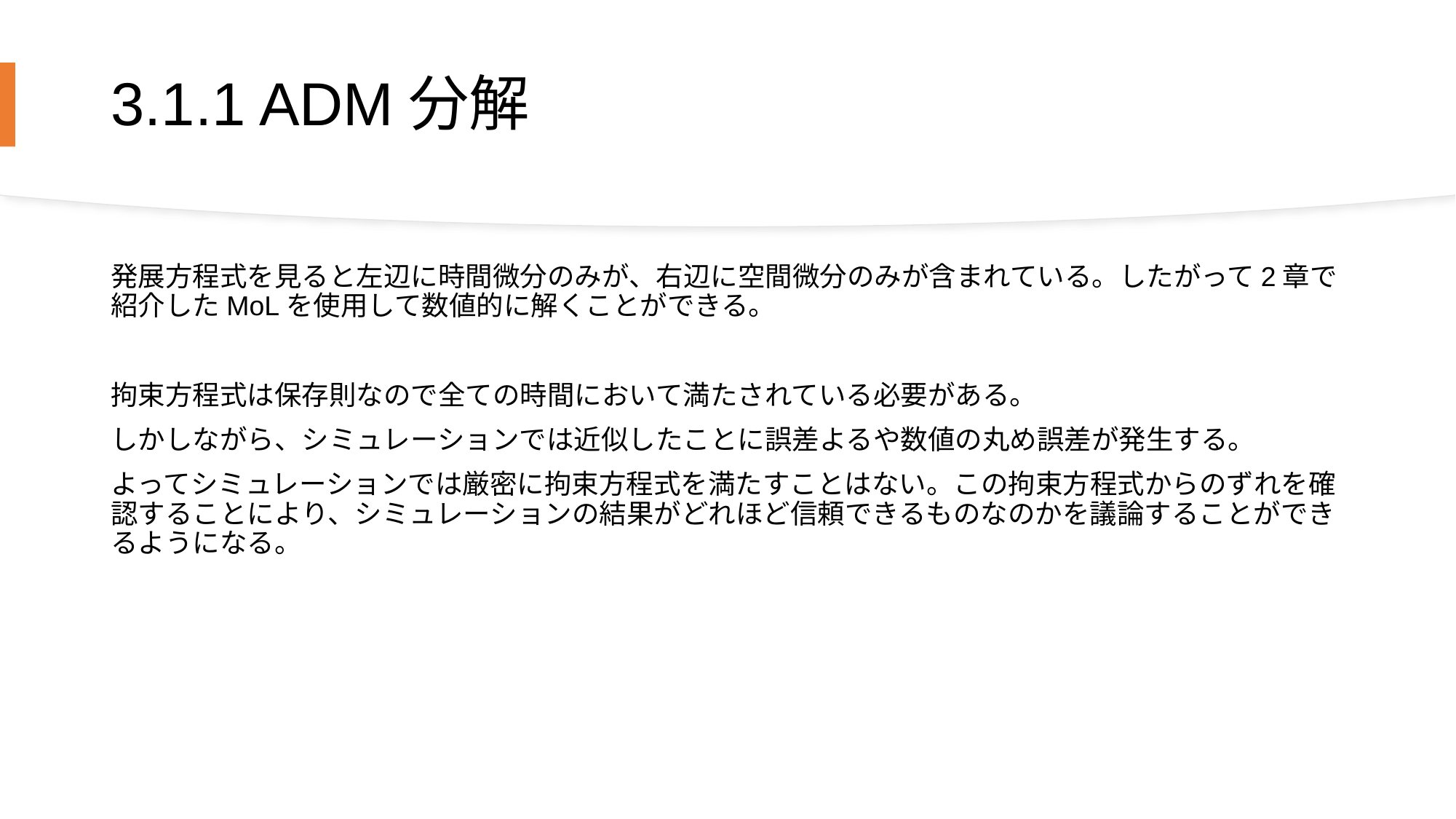

# 3.1.1 ADM分解

発展方程式を見ると左辺に時間微分のみが、右辺に空間微分のみが含まれている。したがって2章で紹介したMoLを使用して数値的に解くことができる。

拘束方程式は保存則なので全ての時間において満たされている必要がある。
しかしながら、シミュレーションでは近似したことに誤差よるや数値の丸め誤差が発生する。
よってシミュレーションでは厳密に拘束方程式を満たすことはない。この拘束方程式からのずれを確認することにより、シミュレーションの結果がどれほど信頼できるものなのかを議論することができるようになる。